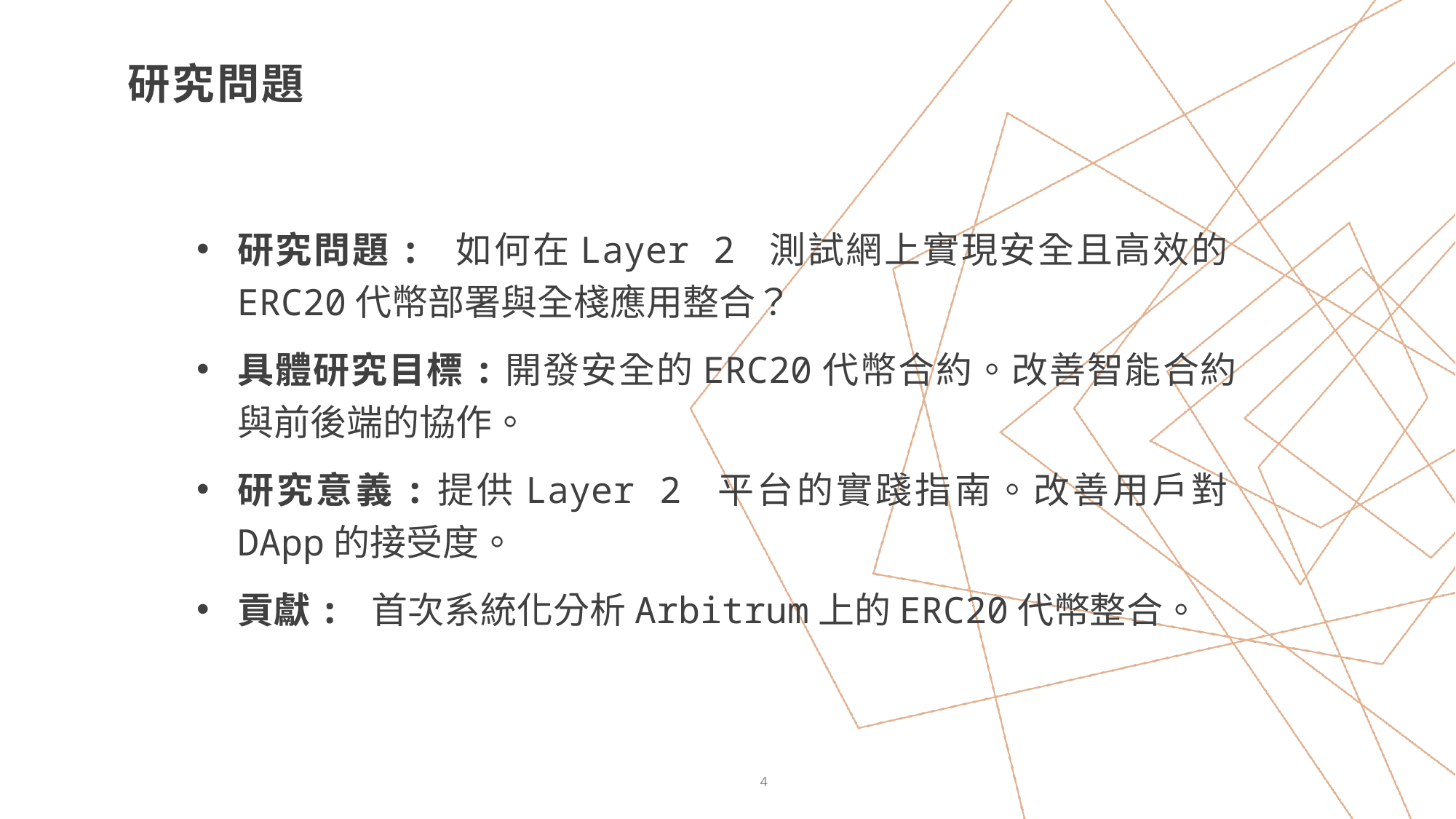

# 研究問題
研究問題: 如何在Layer 2 測試網上實現安全且高效的ERC20代幣部署與全棧應用整合？
具體研究目標:開發安全的ERC20代幣合約。改善智能合約與前後端的協作。
研究意義:提供Layer 2 平台的實踐指南。改善用戶對DApp的接受度。
貢獻: 首次系統化分析Arbitrum上的ERC20代幣整合。
4